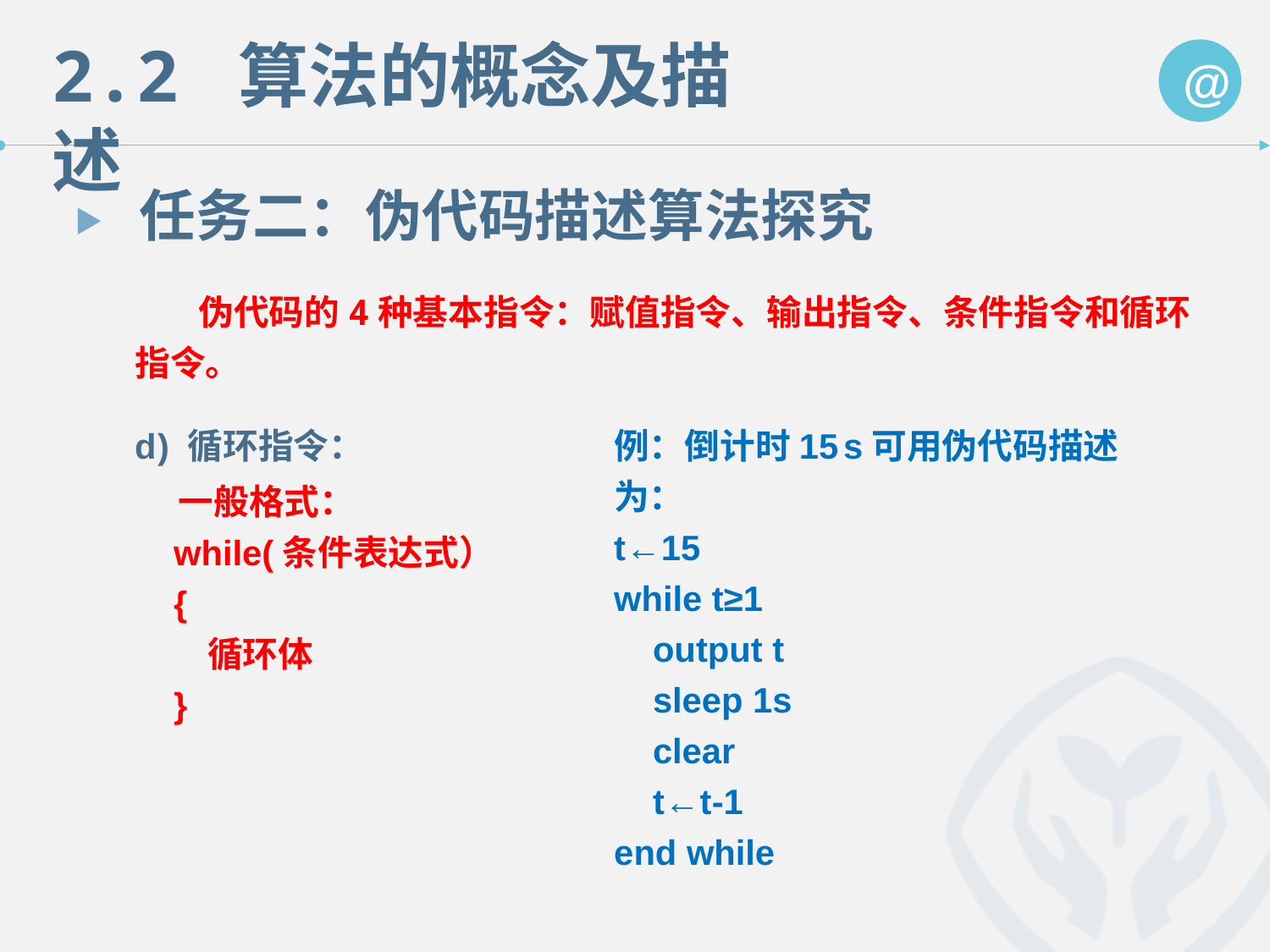

任务二：伪代码描述算法探究

　　伪代码的4种基本指令：赋值指令、输出指令、条件指令和循环指令。
 循环指令：
例：倒计时15 s可用伪代码描述为：
t←15
while t≥1
    output t
    sleep 1s
    clear
    t←t-1
end while
　 一般格式：
    while(条件表达式）
    {
        循环体
    }